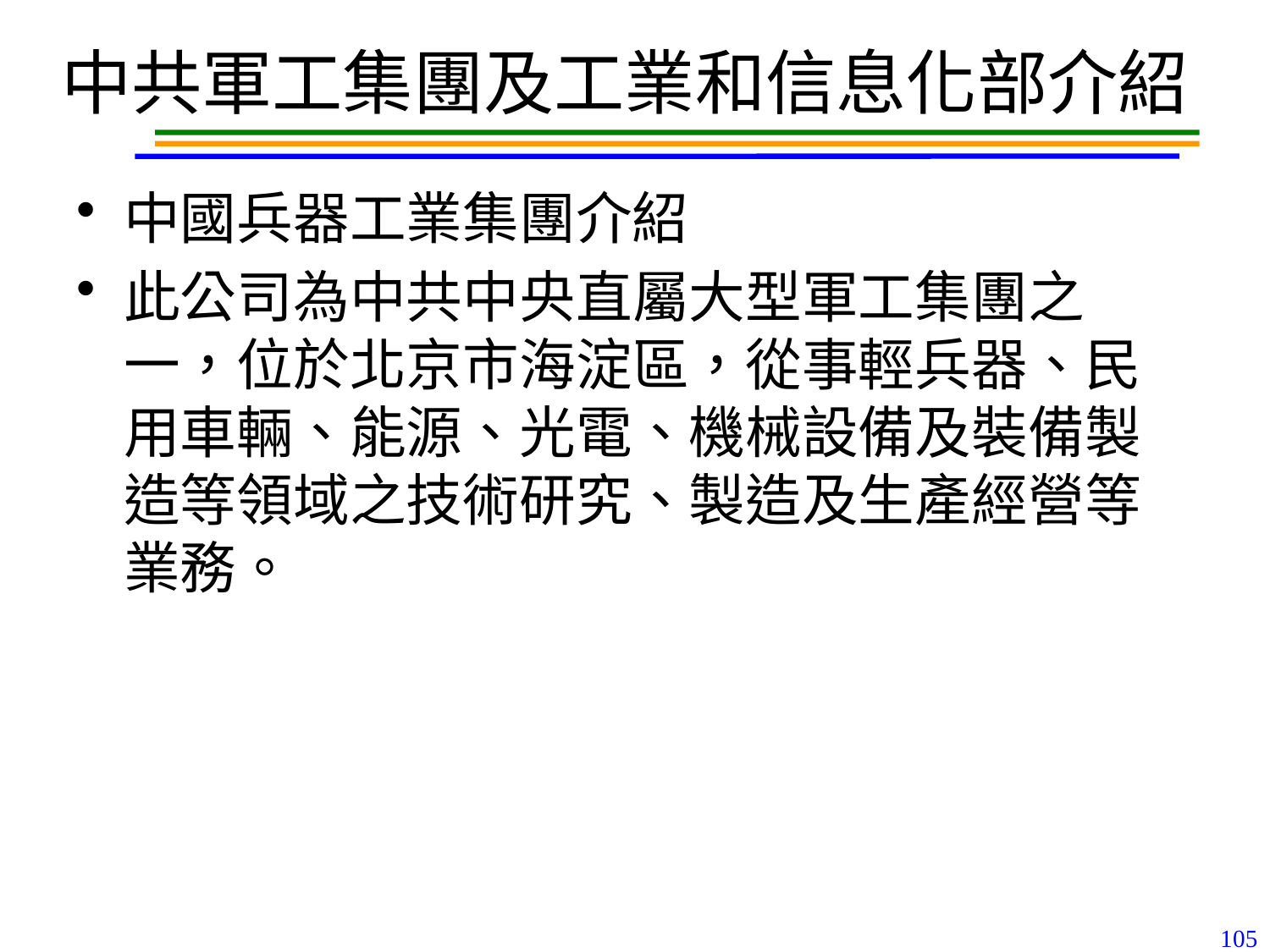

# 中共軍工集團及工業和信息化部介紹
中國兵器工業集團介紹
此公司為中共中央直屬大型軍工集團之一，位於北京市海淀區，從事輕兵器、民用車輛、能源、光電、機械設備及裝備製造等領域之技術研究、製造及生產經營等業務。

105